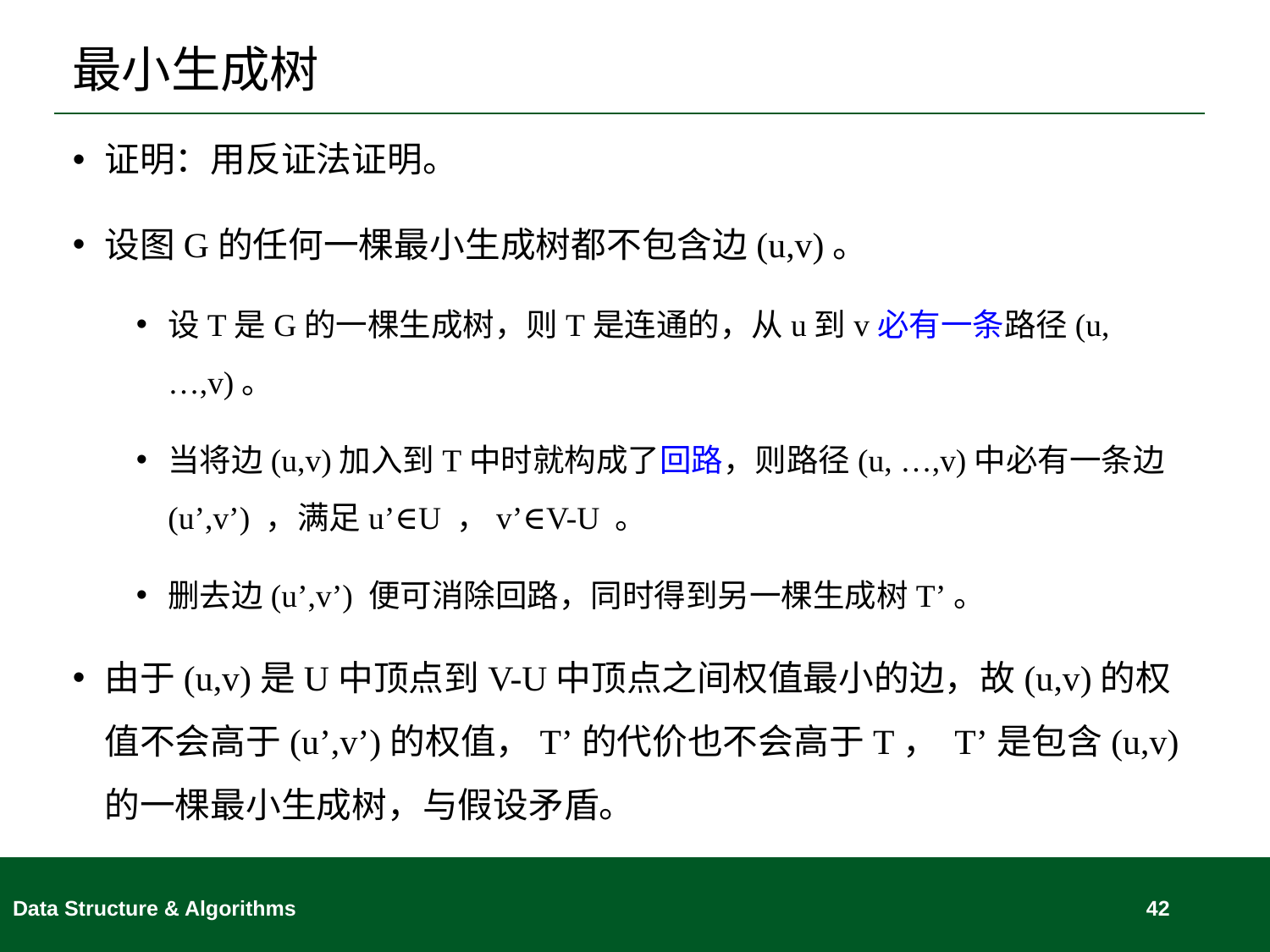

# 最小生成树
证明：用反证法证明。
设图G的任何一棵最小生成树都不包含边(u,v)。
设T是G的一棵生成树，则T是连通的，从u到v必有一条路径(u,…,v)。
当将边(u,v)加入到T中时就构成了回路，则路径(u, …,v)中必有一条边(u’,v’) ，满足u’∈U ，v’∈V-U 。
删去边(u’,v’) 便可消除回路，同时得到另一棵生成树T’。
由于(u,v)是U中顶点到V-U中顶点之间权值最小的边，故(u,v)的权值不会高于(u’,v’)的权值，T’的代价也不会高于T， T’是包含(u,v) 的一棵最小生成树，与假设矛盾。

Data Structure & Algorithms
42